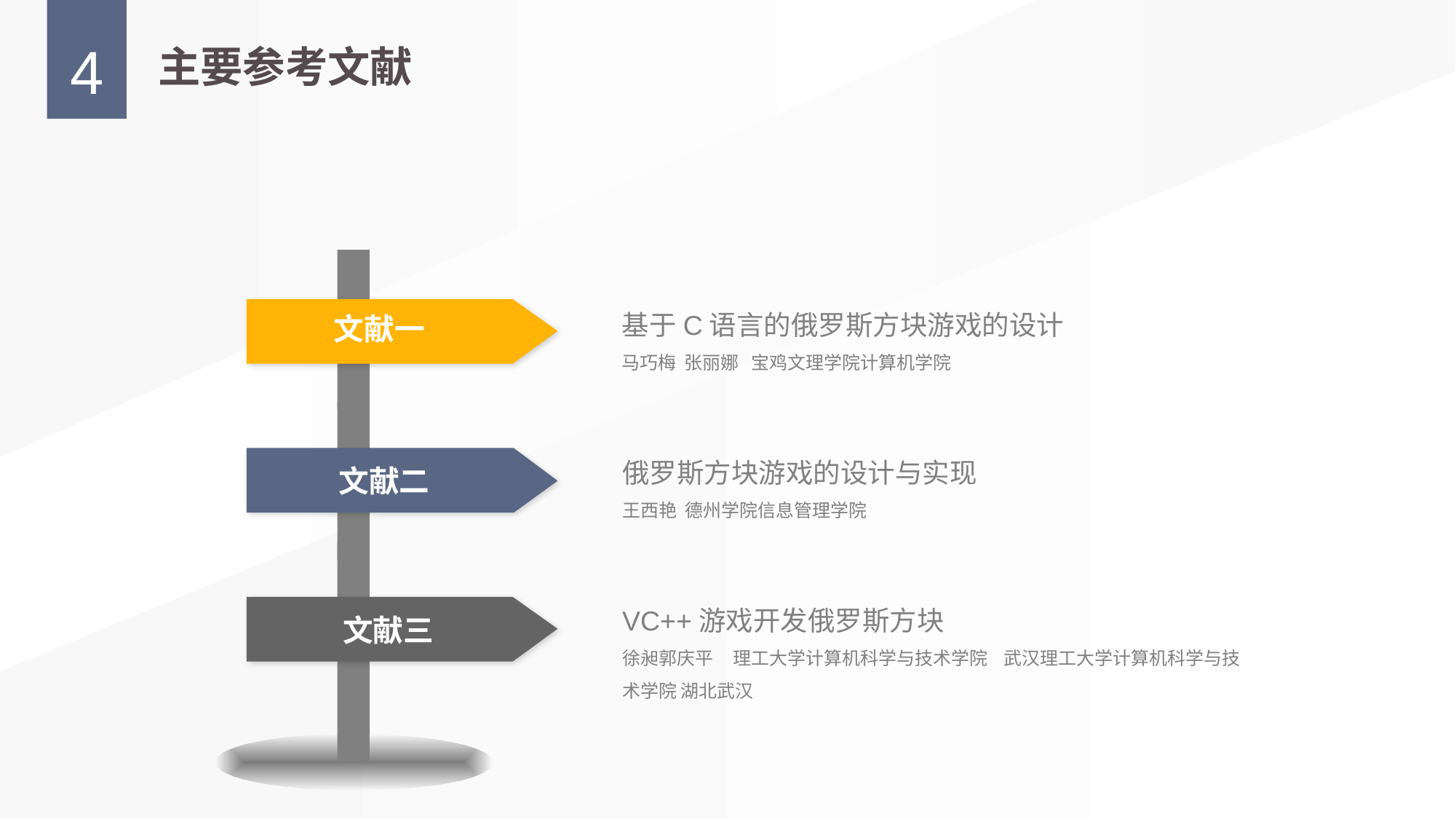

4
主要参考文献

文献一

文献二

文献三
基于C语言的俄罗斯方块游戏的设计
马巧梅  张丽娜   宝鸡文理学院计算机学院
俄罗斯方块游戏的设计与实现
王西艳  德州学院信息管理学院
VC++游戏开发俄罗斯方块
徐昶郭庆平     理工大学计算机科学与技术学院    武汉理工大学计算机科学与技术学院 湖北武汉